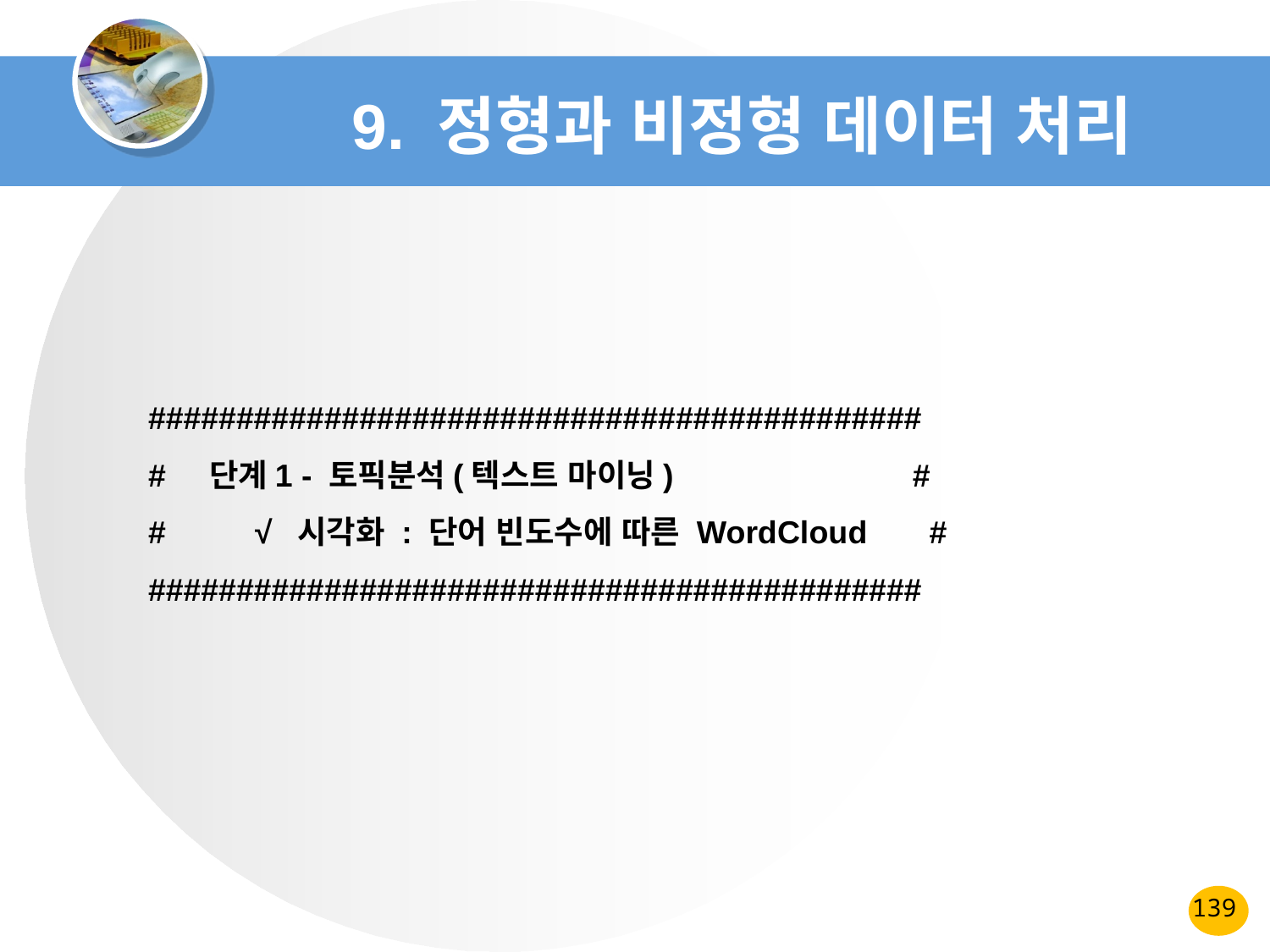

# 9. 정형과 비정형 데이터 처리
############################################
#    단계1 - 토픽분석(텍스트 마이닝)                           #
#          √  시각화 : 단어 빈도수에 따른 WordCloud       #
############################################
139